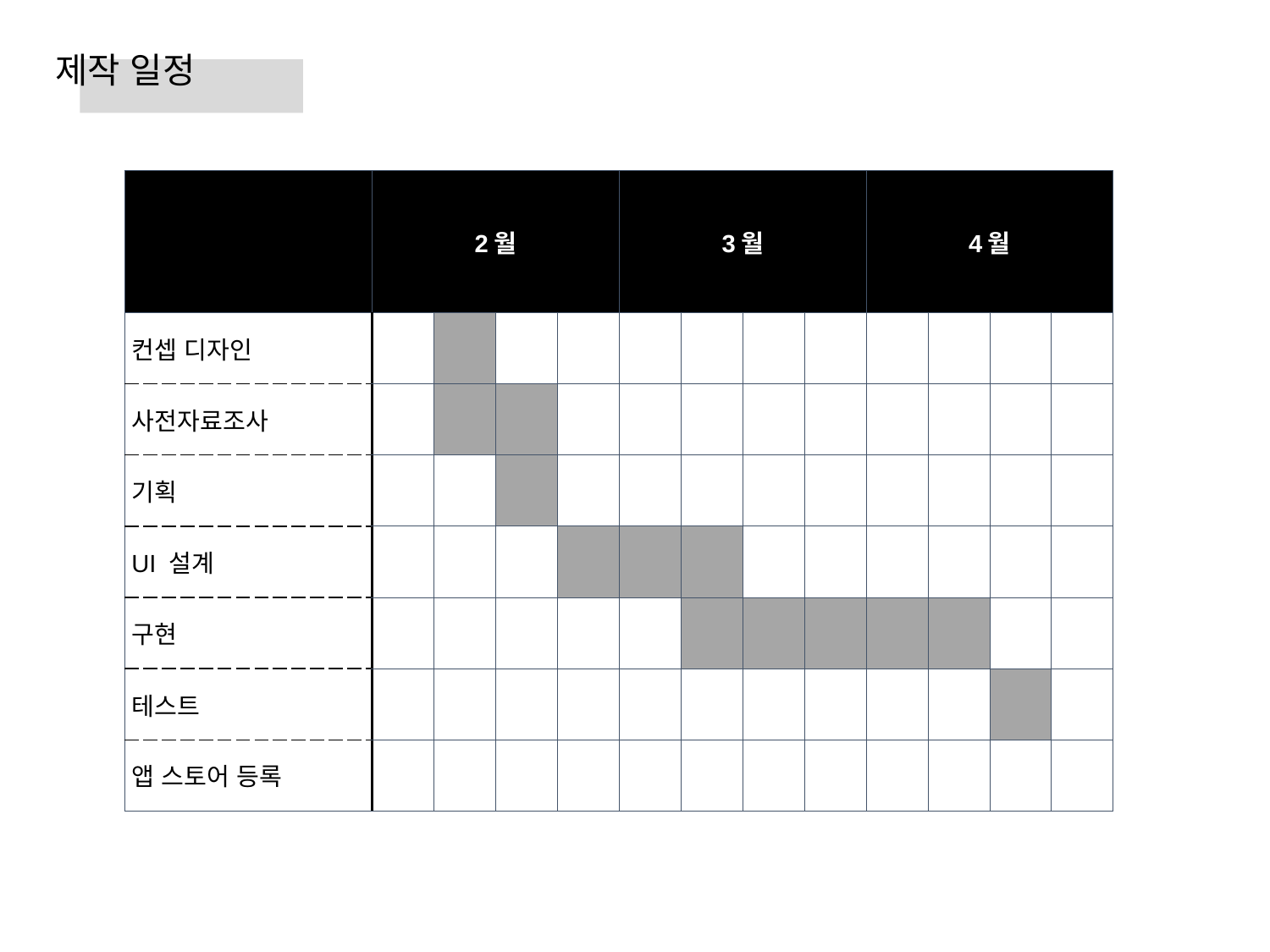

제작 일정

|  | 2월 |  |  |  | 3월 |  |  |  | 4월 |  |  |  |
| --- | --- | --- | --- | --- | --- | --- | --- | --- | --- | --- | --- | --- |
| 컨셉 디자인 |  |  |  |  |  |  |  |  |  |  |  |  |
| 사전자료조사 |  |  |  |  |  |  |  |  |  |  |  |  |
| 기획 |  |  |  |  |  |  |  |  |  |  |  |  |
| UI 설계 |  |  |  |  |  |  |  |  |  |  |  |  |
| 구현 |  |  |  |  |  |  |  |  |  |  |  |  |
| 테스트 |  |  |  |  |  |  |  |  |  |  |  |  |
| 앱 스토어 등록 |  |  |  |  |  |  |  |  |  |  |  |  |
일정
구분